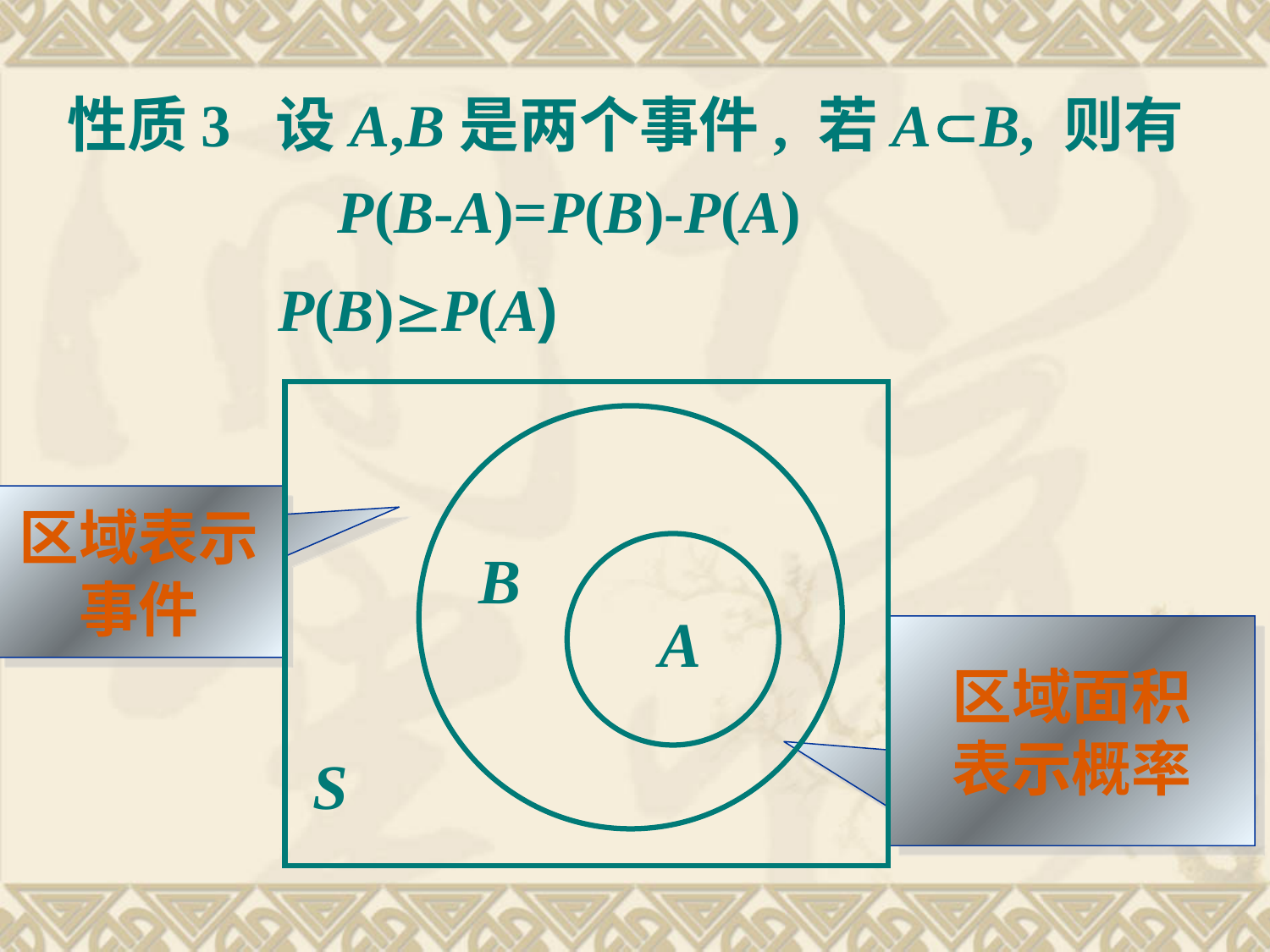

性质3  设A,B是两个事件, 若A⊂B, 则有
	      P(B-A)=P(B)-P(A)
              P(B)≥P(A)

B

A
S
区域表示事件
区域面积
表示概率